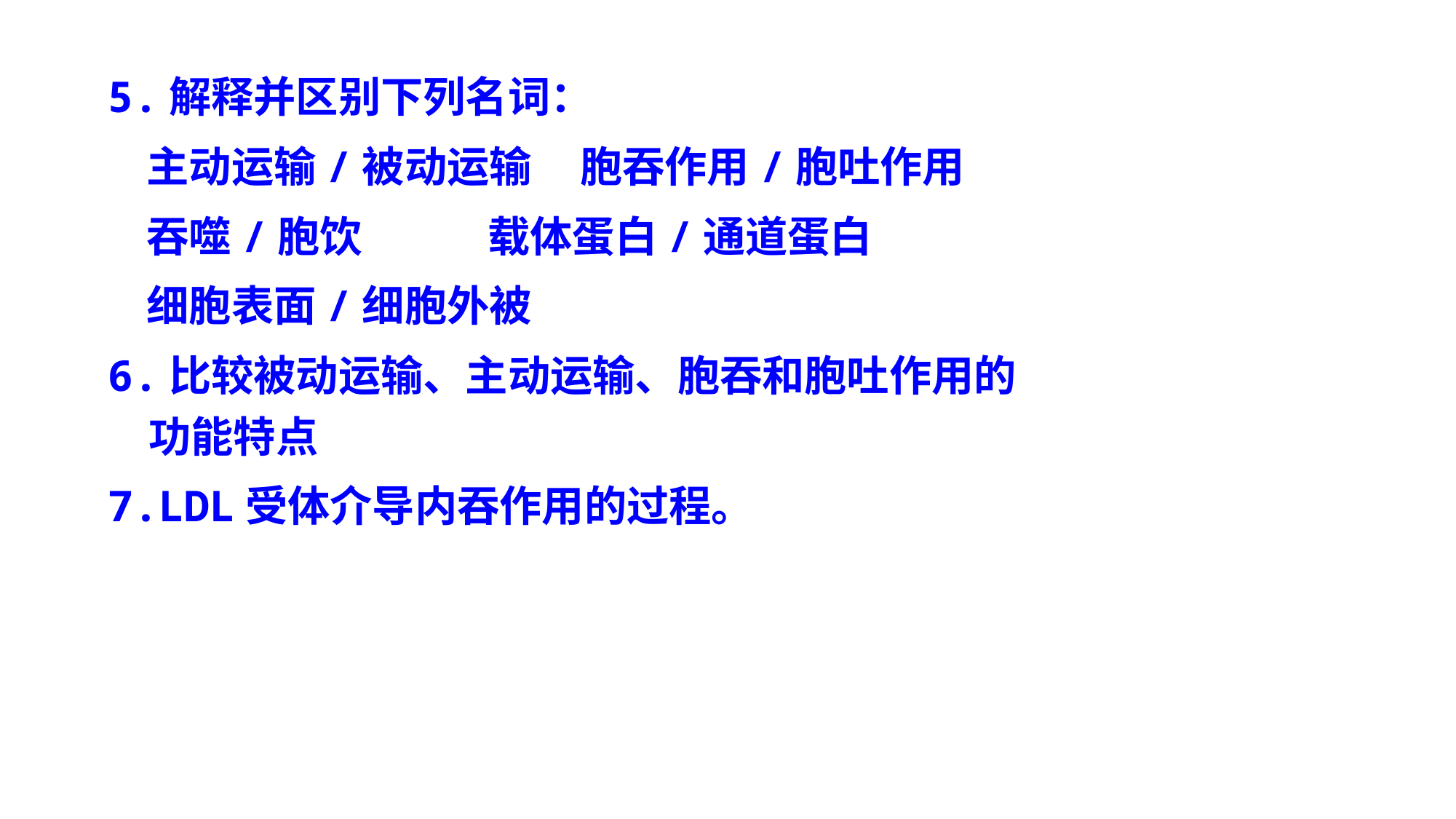

5.解释并区别下列名词：
   主动运输/被动运输     胞吞作用/胞吐作用
   吞噬/胞饮             载体蛋白/通道蛋白
   细胞表面/细胞外被
6.比较被动运输、主动运输、胞吞和胞吐作用的功能特点
7.LDL受体介导内吞作用的过程。

思考题：